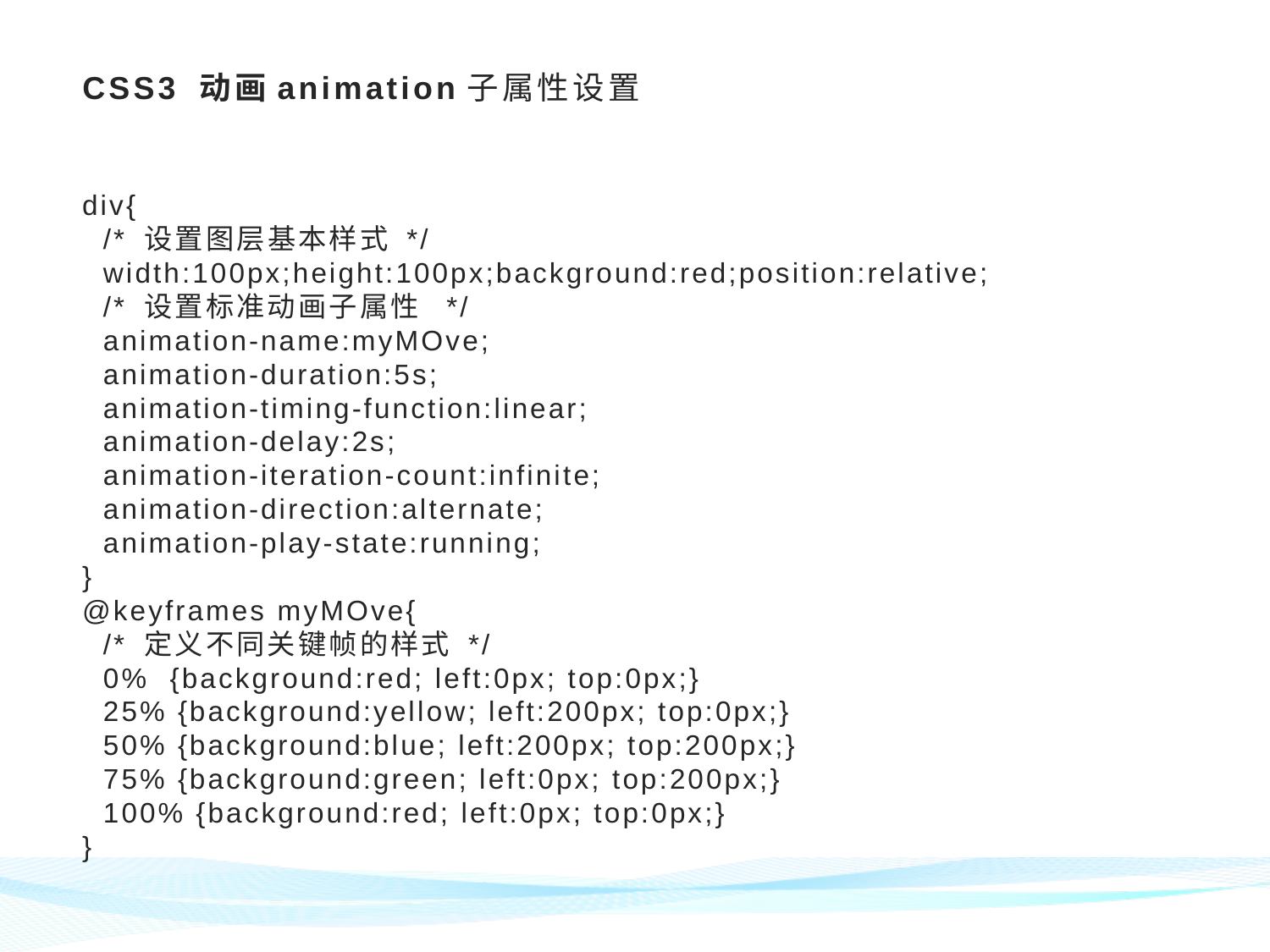

# CSS3 动画animation子属性设置
div{
  /* 设置图层基本样式 */
  width:100px;height:100px;background:red;position:relative;
  /* 设置标准动画子属性  */
  animation-name:myMOve;
  animation-duration:5s;
  animation-timing-function:linear;
  animation-delay:2s;
  animation-iteration-count:infinite;
  animation-direction:alternate;
  animation-play-state:running;
}
@keyframes myMOve{
  /* 定义不同关键帧的样式 */
  0%  {background:red; left:0px; top:0px;}
  25% {background:yellow; left:200px; top:0px;}
  50% {background:blue; left:200px; top:200px;}
  75% {background:green; left:0px; top:200px;}
  100% {background:red; left:0px; top:0px;}
}